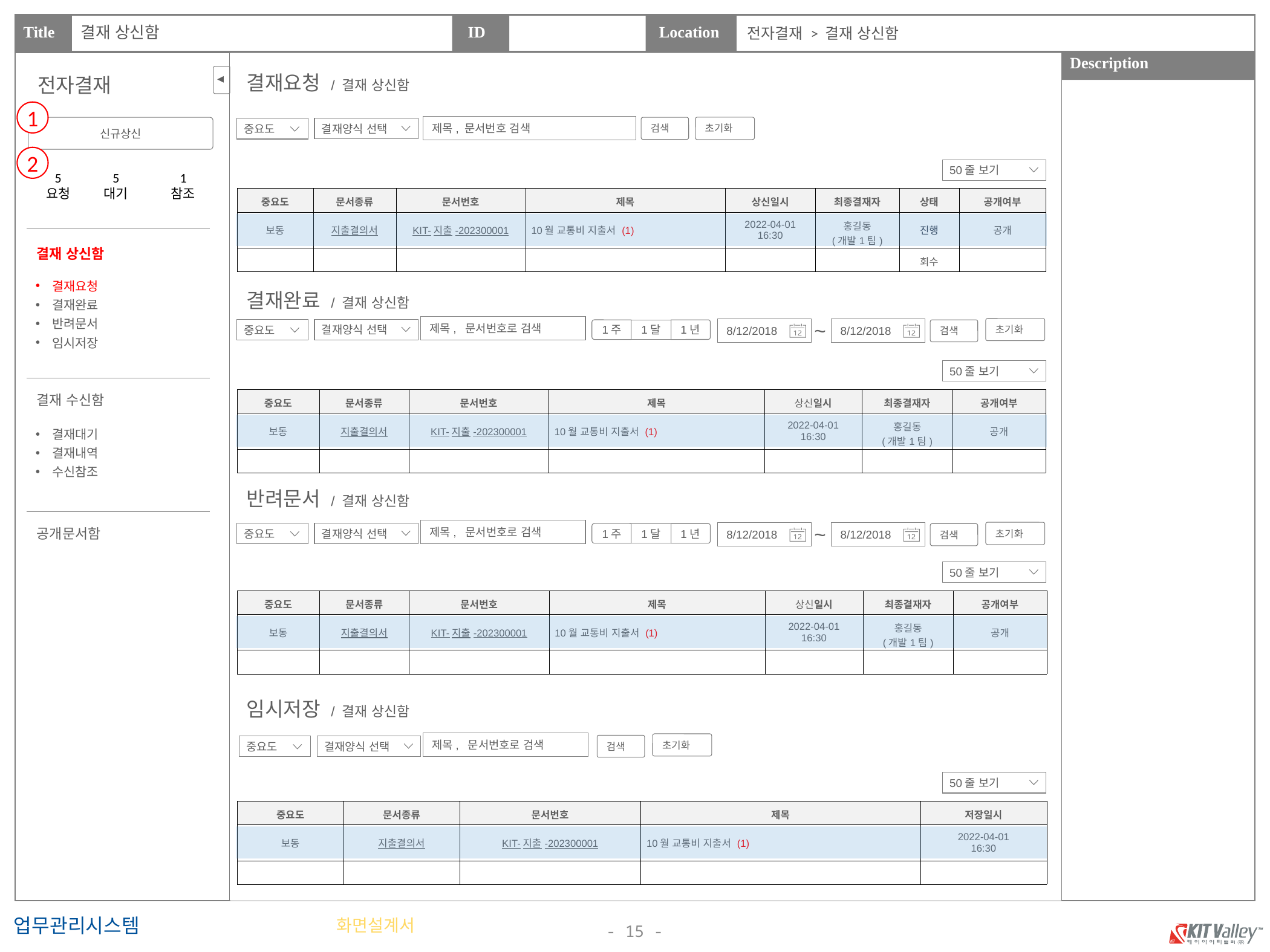

결재 상신함

전자결재 > 결재 상신함
결재요청 / 결재 상신함
전자결재

1
제목, 문서번호 검색
검색
초기화
신규상신
결재양식 선택

중요도

2
50줄 보기

5
요청
5
대기
1
참조
| 중요도 | 문서종류 | 문서번호 | 제목 | 상신일시 | 최종결재자 | 상태 | 공개여부 |
| --- | --- | --- | --- | --- | --- | --- | --- |
| 보동 | 지출결의서 | KIT-지출-202300001 | 10월 교통비 지출서 (1) | 2022-04-01 16:30 | 홍길동 (개발1팀) | 진행 | 공개 |
|  |  |  |  |  |  | 회수 |  |

결재 상신함
결재요청
결재완료
반려문서
임시저장
결재완료 / 결재 상신함
~
8/12/2018

8/12/2018

제목,  문서번호로 검색
초기화
결재양식 선택

중요도

검색
1주
1년
1달
50줄 보기

결재 수신함
| 중요도 | 문서종류 | 문서번호 | 제목 | 상신일시 | 최종결재자 | 공개여부 |
| --- | --- | --- | --- | --- | --- | --- |
| 보동 | 지출결의서 | KIT-지출-202300001 | 10월 교통비 지출서 (1) | 2022-04-01 16:30 | 홍길동 (개발1팀) | 공개 |
|  |  |  |  |  |  |  |

결재대기
결재내역
수신참조
반려문서 / 결재 상신함
~
8/12/2018

8/12/2018

제목,  문서번호로 검색
공개문서함
초기화
결재양식 선택

중요도

검색
1주
1년
1달
50줄 보기

| 중요도 | 문서종류 | 문서번호 | 제목 | 상신일시 | 최종결재자 | 공개여부 |
| --- | --- | --- | --- | --- | --- | --- |
| 보동 | 지출결의서 | KIT-지출-202300001 | 10월 교통비 지출서 (1) | 2022-04-01 16:30 | 홍길동 (개발1팀) | 공개 |
|  |  |  |  |  |  |  |

임시저장 / 결재 상신함
제목,  문서번호로 검색
초기화
검색
결재양식 선택

중요도

50줄 보기

| 중요도 | 문서종류 | 문서번호 | 제목 | 저장일시 |
| --- | --- | --- | --- | --- |
| 보동 | 지출결의서 | KIT-지출-202300001 | 10월 교통비 지출서 (1) | 2022-04-01 16:30 |
|  |  |  |  |  |